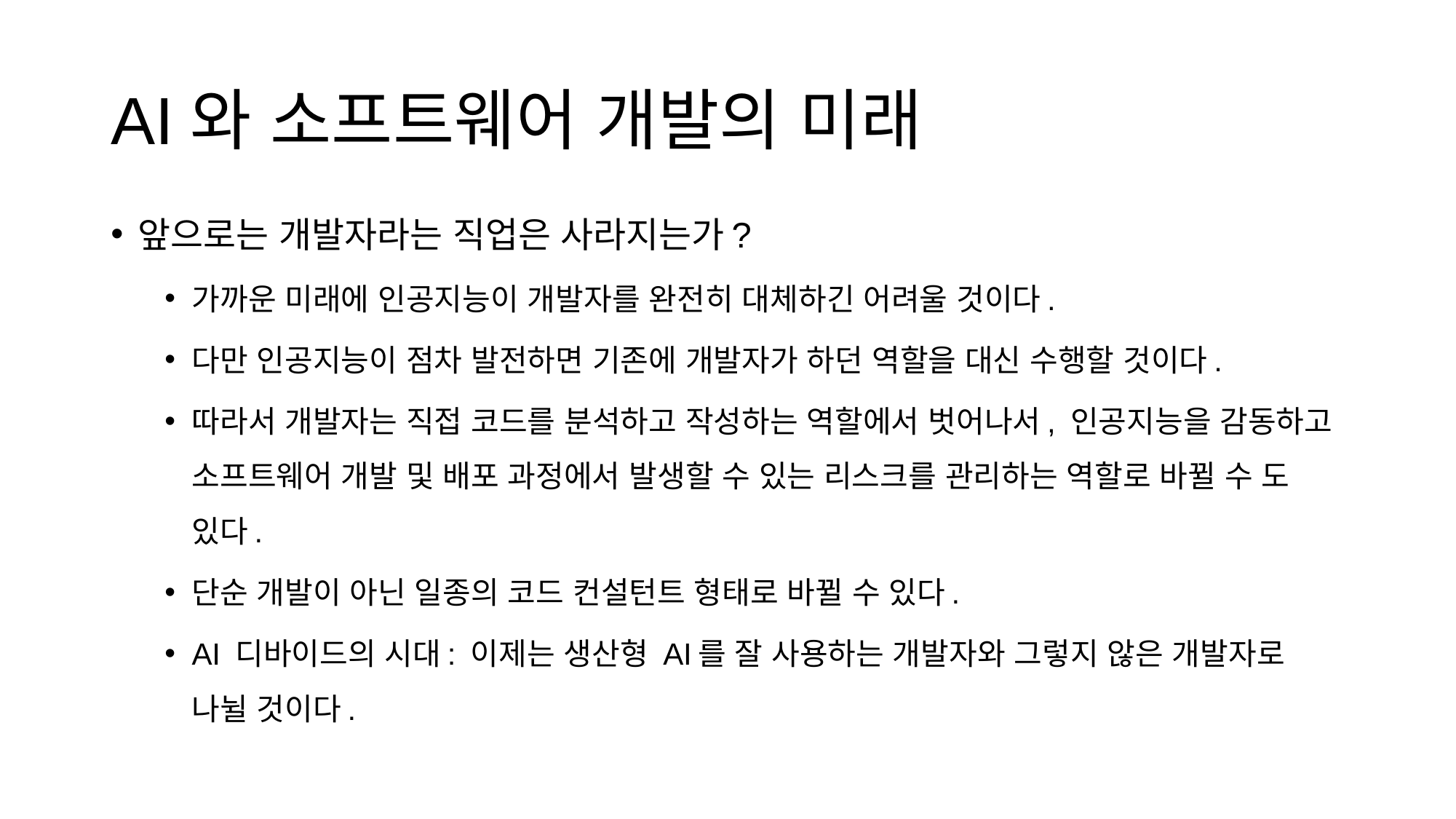

# AI와 소프트웨어 개발의 미래
앞으로는 개발자라는 직업은 사라지는가?
가까운 미래에 인공지능이 개발자를 완전히 대체하긴 어려울 것이다.
다만 인공지능이 점차 발전하면 기존에 개발자가 하던 역할을 대신 수행할 것이다.
따라서 개발자는 직접 코드를 분석하고 작성하는 역할에서 벗어나서, 인공지능을 감동하고 소프트웨어 개발 및 배포 과정에서 발생할 수 있는 리스크를 관리하는 역할로 바뀔 수 도 있다.
단순 개발이 아닌 일종의 코드 컨설턴트 형태로 바뀔 수 있다.
AI 디바이드의 시대: 이제는 생산형 AI를 잘 사용하는 개발자와 그렇지 않은 개발자로 나뉠 것이다.